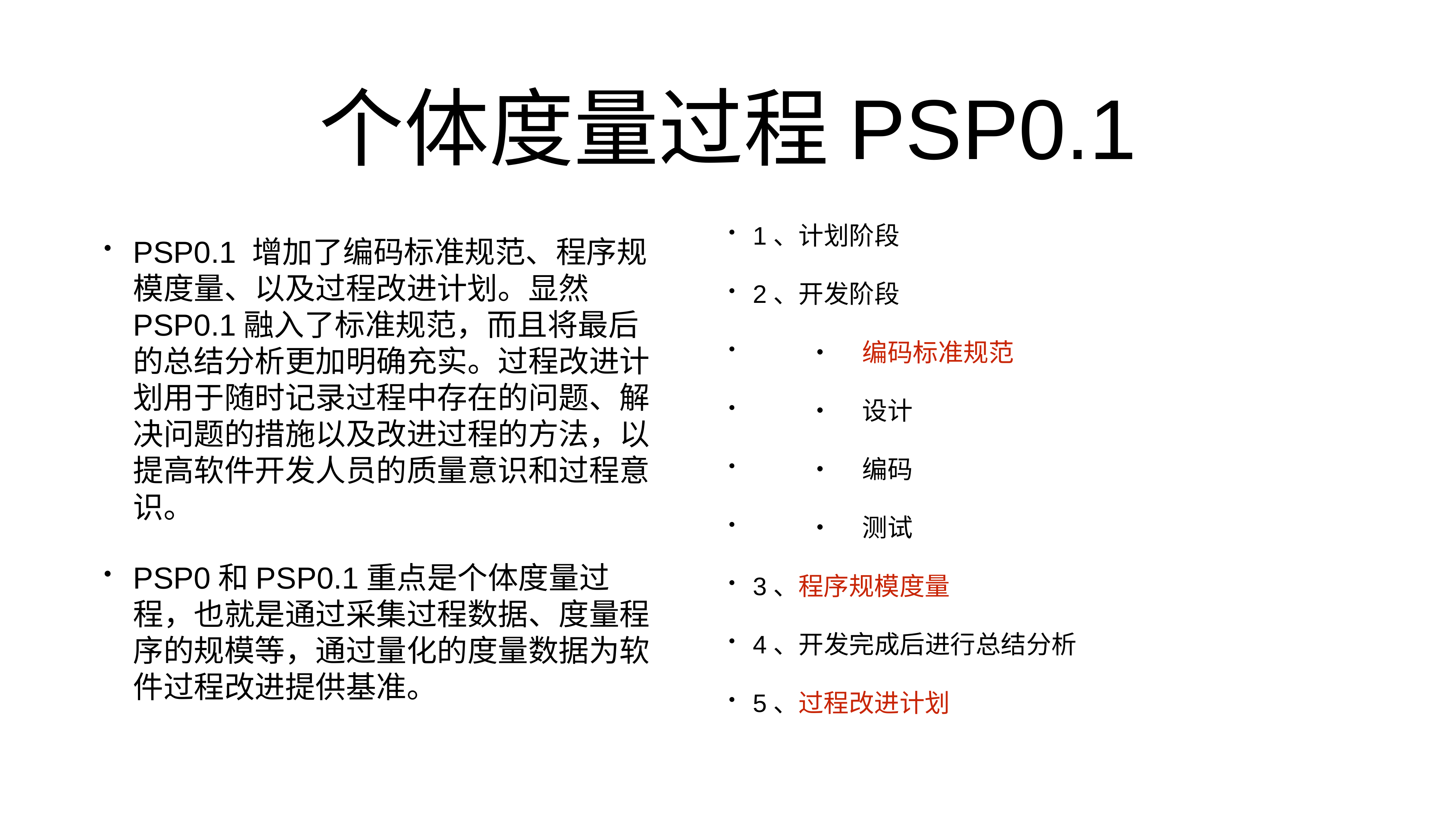

# 个体度量过程PSP0.1
PSP0.1 增加了编码标准规范、程序规模度量、以及过程改进计划。显然PSP0.1融入了标准规范，而且将最后的总结分析更加明确充实。过程改进计划用于随时记录过程中存在的问题、解决问题的措施以及改进过程的方法，以提高软件开发人员的质量意识和过程意识。
PSP0和PSP0.1重点是个体度量过程，也就是通过采集过程数据、度量程序的规模等，通过量化的度量数据为软件过程改进提供基准。
1、计划阶段
2、开发阶段
	•	编码标准规范
	•	设计
	•	编码
	•	测试
3、程序规模度量
4、开发完成后进行总结分析
5、过程改进计划